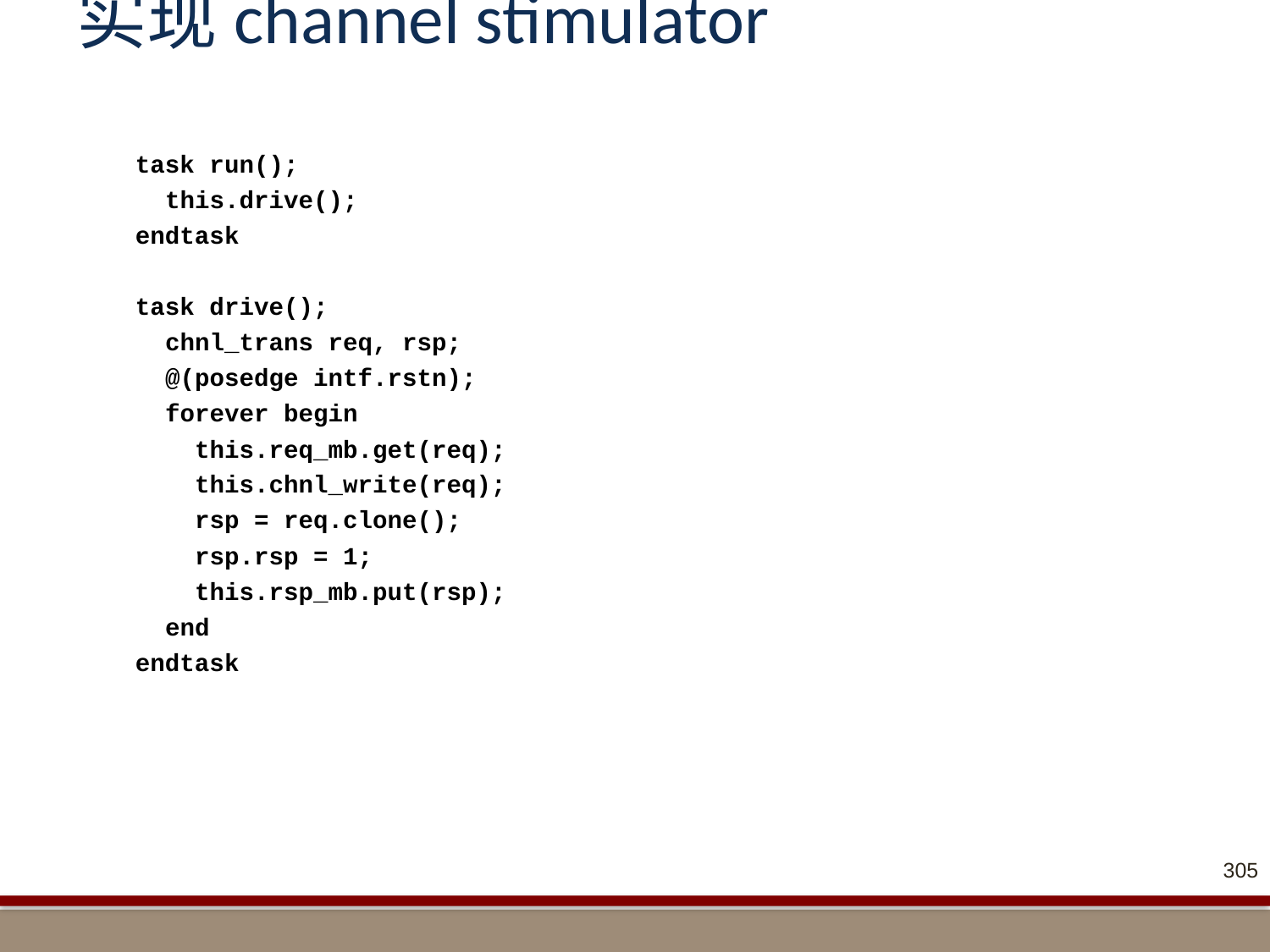

# 实现channel stimulator
    task run();
      this.drive();
    endtask

    task drive();
      chnl_trans req, rsp;
      @(posedge intf.rstn);
      forever begin
        this.req_mb.get(req);
        this.chnl_write(req);
        rsp = req.clone();
        rsp.rsp = 1;
        this.rsp_mb.put(rsp);
      end
    endtask
305